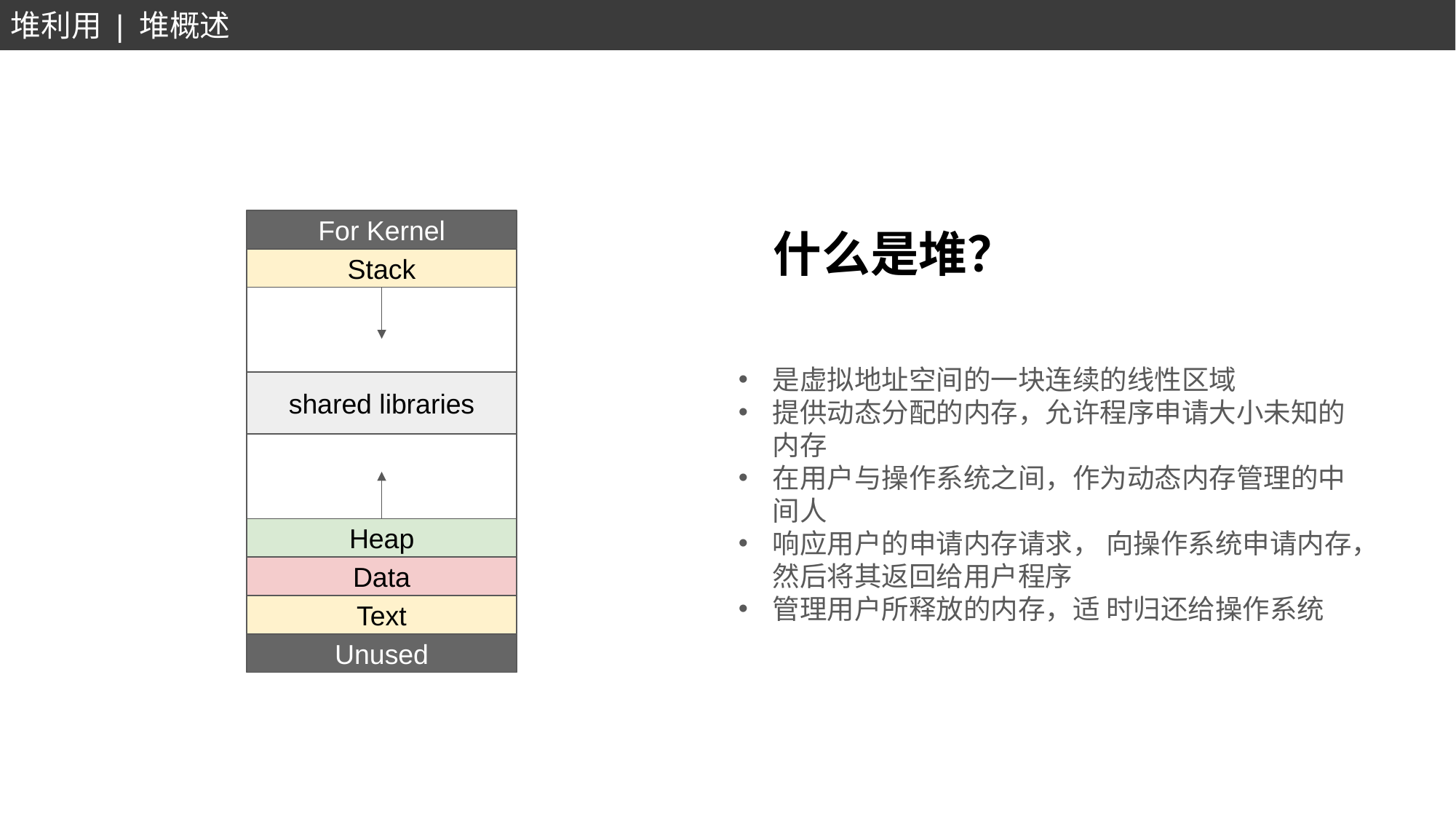

堆利用 | 堆概述
For Kernel
什么是堆？
Stack

是虚拟地址空间的一块连续的线性区域
提供动态分配的内存，允许程序申请大小未知的内存
在用户与操作系统之间，作为动态内存管理的中间人
响应用户的申请内存请求， 向操作系统申请内存，然后将其返回给用户程序
管理用户所释放的内存，适 时归还给操作系统
shared libraries

Heap
Data
Text
Unused